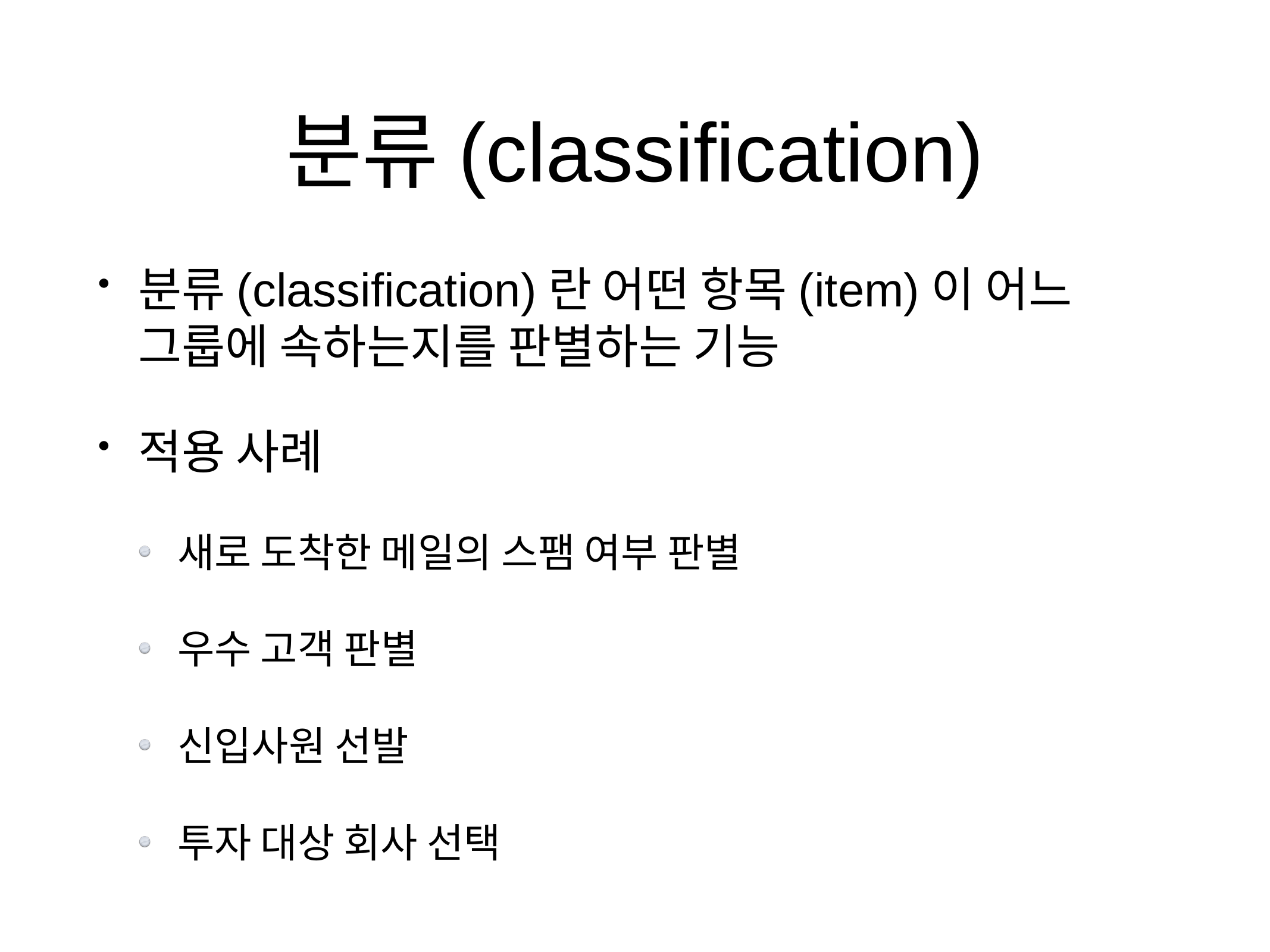

# 분류(classification)
분류(classification)란 어떤 항목(item)이 어느 그룹에 속하는지를 판별하는 기능
적용 사례
새로 도착한 메일의 스팸 여부 판별
우수 고객 판별
신입사원 선발
투자 대상 회사 선택
180